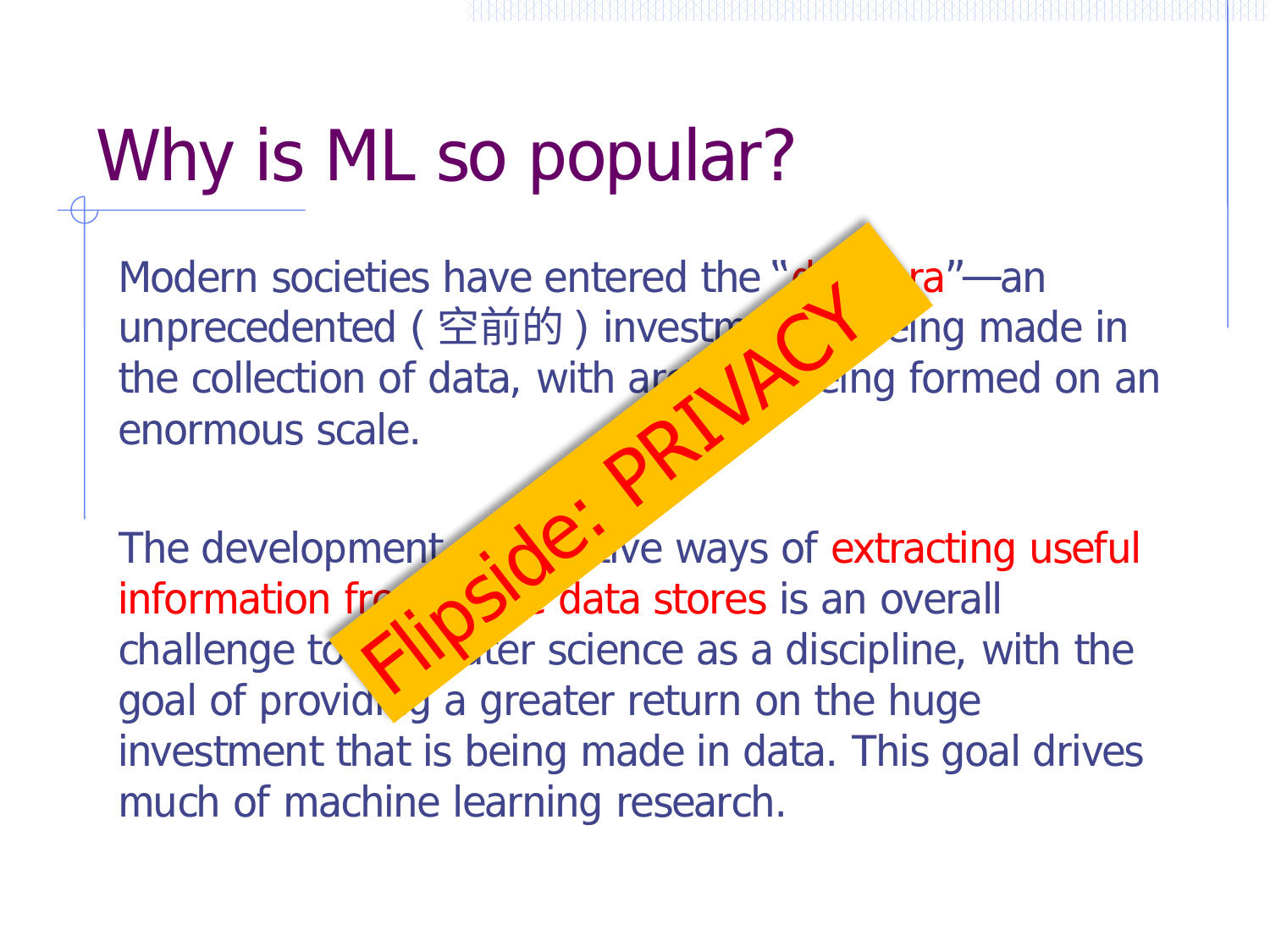

# Why is ML so popular?
Modern societies have entered the “data era”—an unprecedented (空前的) investment is being made in the collection of data, with archives being formed on an enormous scale.

The development of effective ways of extracting useful information from these data stores is an overall challenge to computer science as a discipline, with the goal of providing a greater return on the huge investment that is being made in data. This goal drives much of machine learning research.
Flipside: PRIVACY